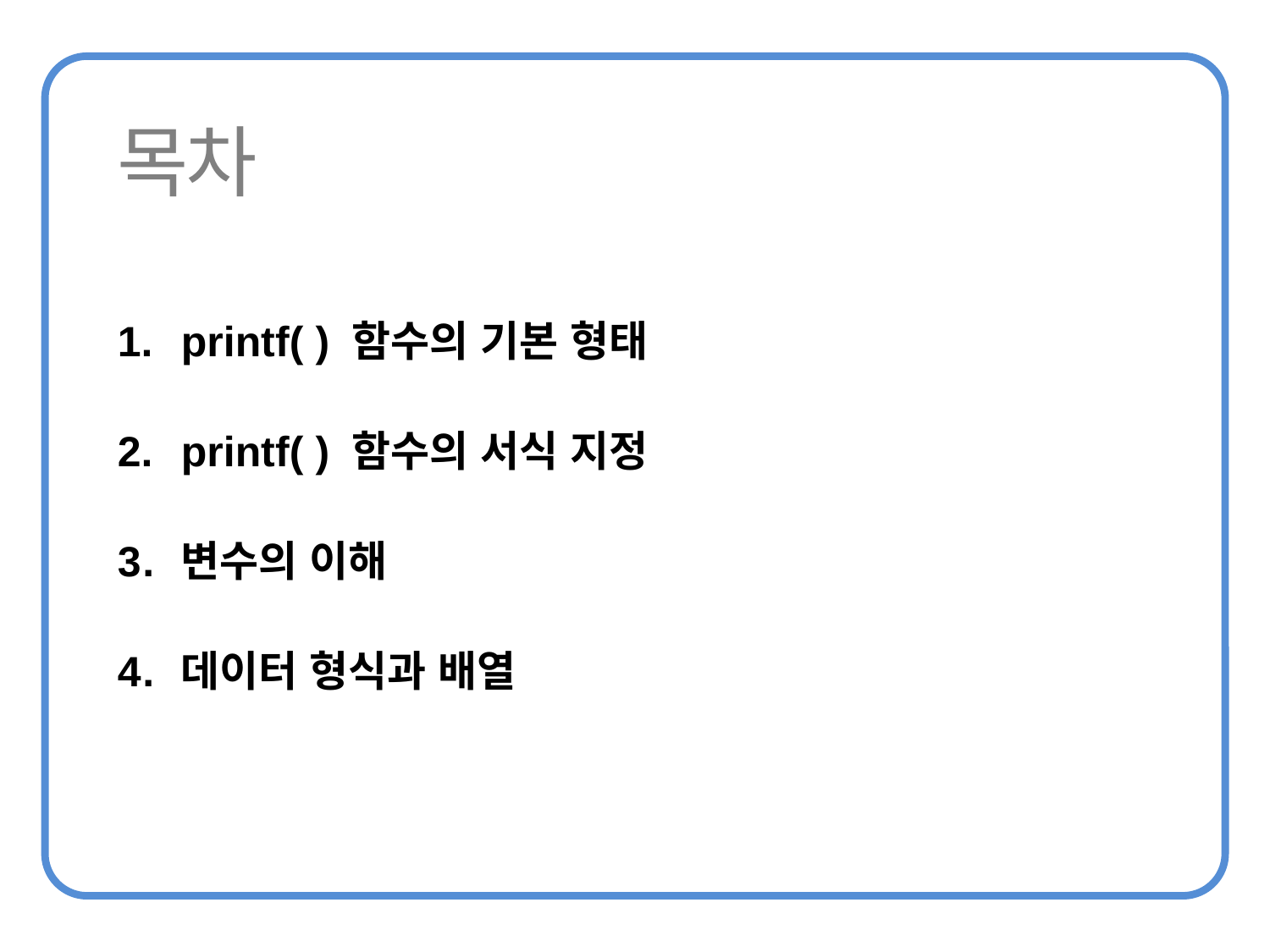

printf( ) 함수의 기본 형태
printf( ) 함수의 서식 지정
변수의 이해
데이터 형식과 배열